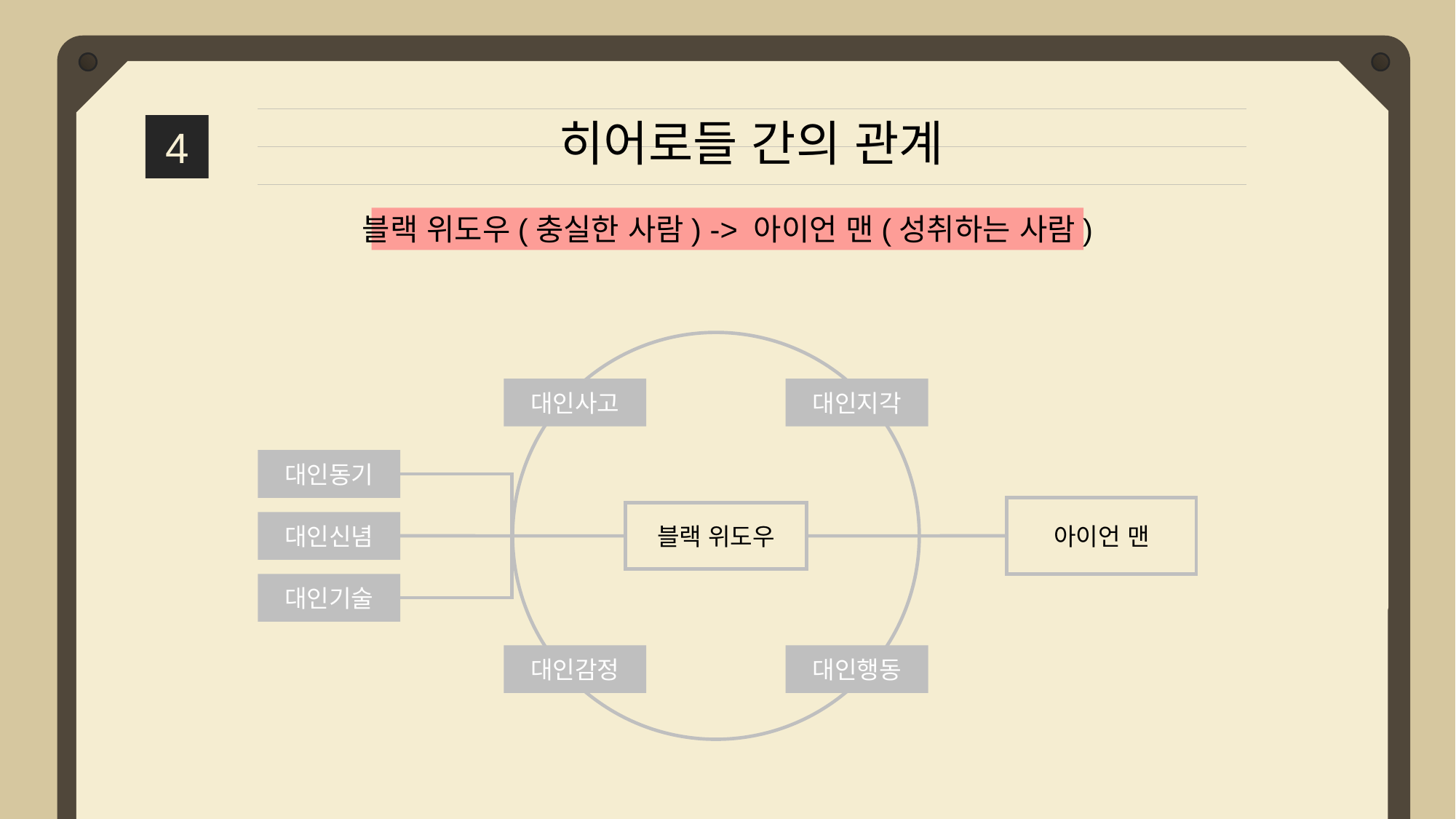

히어로들 간의 관계
4
블랙 위도우(충실한 사람) -> 아이언 맨(성취하는 사람)

대인사고
대인지각
대인동기
아이언 맨
블랙 위도우
대인신념
대인기술
대인감정
대인행동